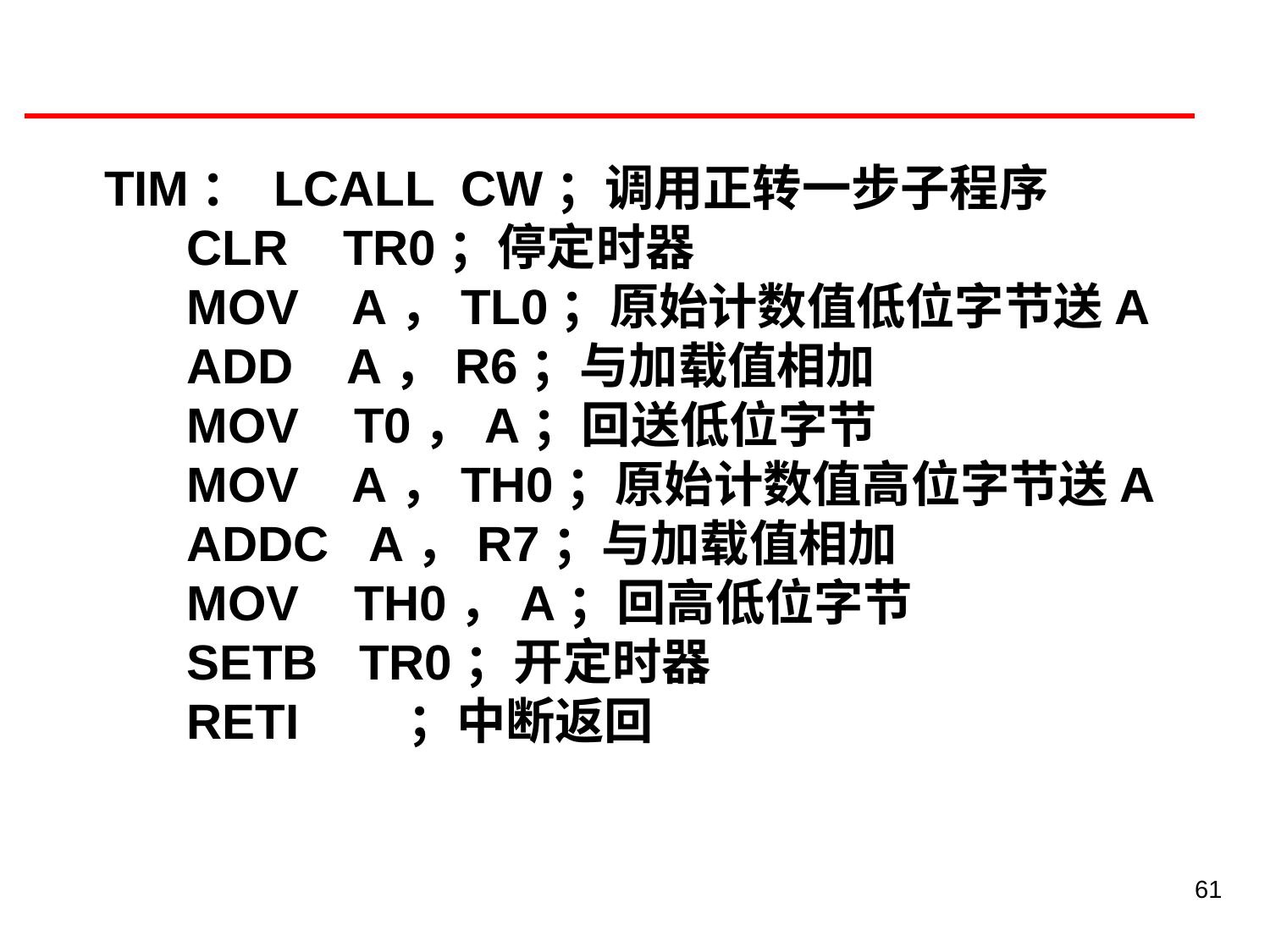

TIM： LCALL  CW；调用正转一步子程序
      CLR    TR0；停定时器
      MOV    A，TL0；原始计数值低位字节送A
      ADD    A，R6；与加载值相加
      MOV    T0，A；回送低位字节
      MOV    A，TH0；原始计数值高位字节送A
      ADDC   A，R7；与加载值相加
      MOV    TH0，A；回高低位字节
      SETB   TR0；开定时器
      RETI       ；中断返回
61